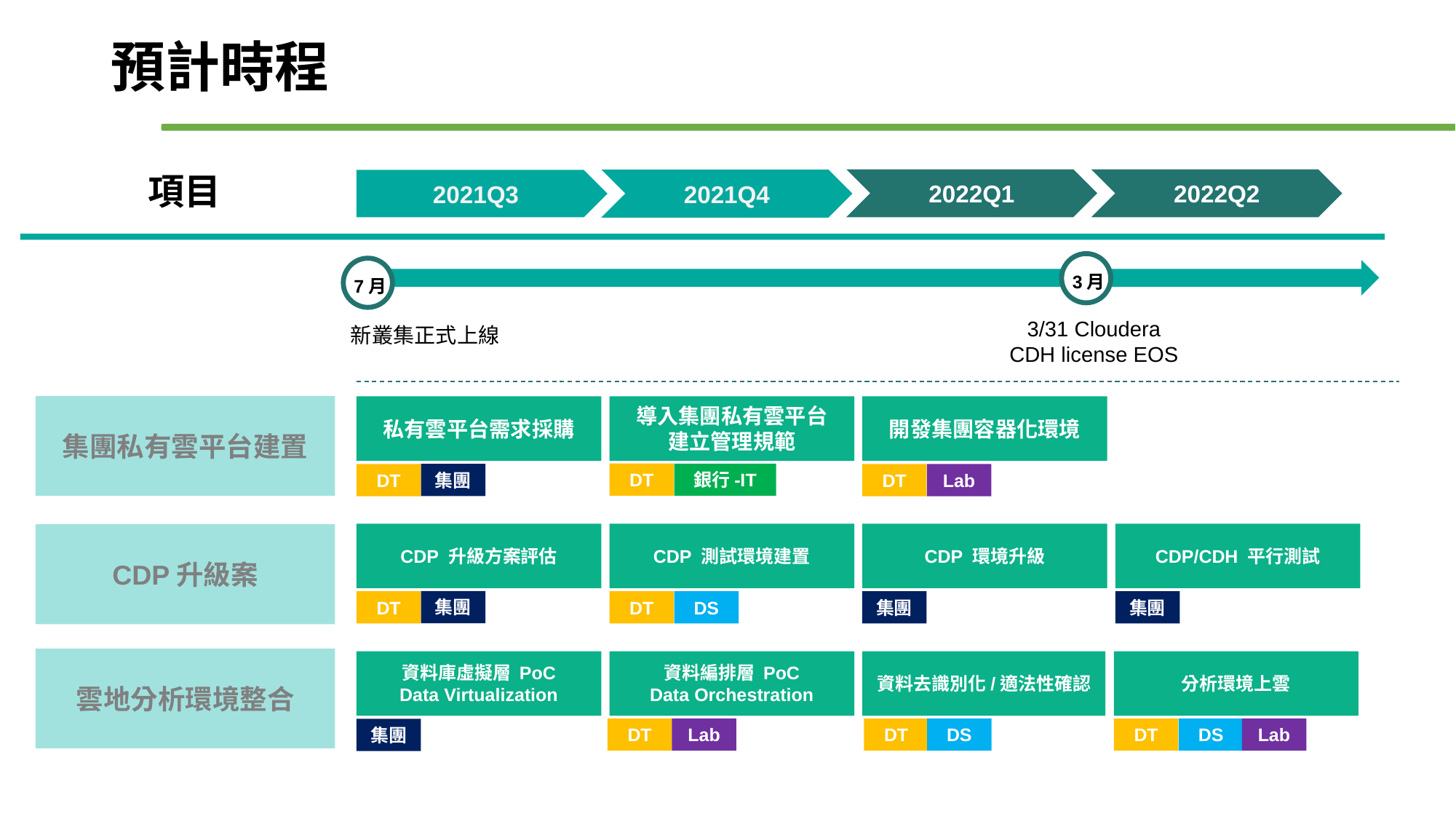

# 預計時程

項目
2022Q2
2021Q4
2021Q3
2022Q1

3月

7月

3/31 Cloudera CDH license EOS
新叢集正式上線
集團私有雲平台建置
私有雲平台需求採購
導入集團私有雲平台
建立管理規範
開發集團容器化環境
DT
銀行-IT
集團
DT
DT
Lab
CDP 升級方案評估
CDP 測試環境建置
CDP 環境升級
CDP/CDH 平行測試
CDP升級案
集團
DT
DT
DS
集團
集團
雲地分析環境整合
資料庫虛擬層 PoC
Data Virtualization
資料編排層 PoC
Data Orchestration
資料去識別化/適法性確認
分析環境上雲
DT
Lab
DT
DS
DT
DS
Lab
集團